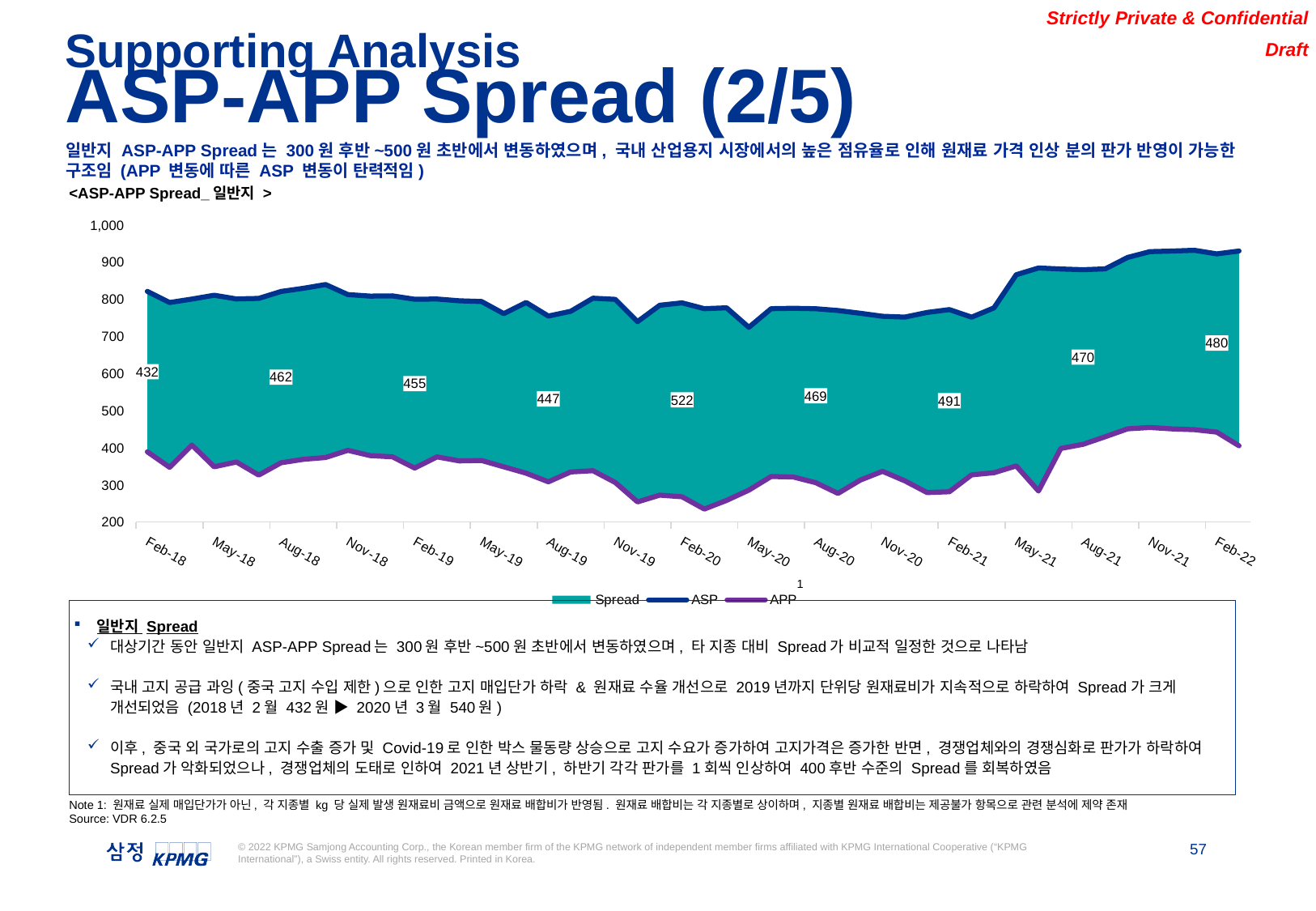

Supporting Analysis
ASP-APP Spread (2/5)
일반지 ASP-APP Spread는 300원 후반~500원 초반에서 변동하였으며, 국내 산업용지 시장에서의 높은 점유율로 인해 원재료 가격 인상 분의 판가 반영이 가능한 구조임 (APP 변동에 따른 ASP 변동이 탄력적임)
<ASP-APP Spread_일반지 >

### Chart

| Category | APP(복사) | Spread | ASP | APP |
|---|---|---|---|---|
| 43159 | 388.7350251524767 | 432.4269415130105 | 821.1619666654872 | 388.7350251524767 |
| 43190 | 347.0049287416465 | 444.11126295057124 | 791.1161916922177 | 347.0049287416465 |
| 43220 | 406.97330114361887 | 393.42725753435275 | 800.4005586779716 | 406.97330114361887 |
| 43251 | 348.4712419785529 | 462.27694113096214 | 810.748183109515 | 348.4712419785529 |
| 43281 | 361.39990167513656 | 439.353004317117 | 800.7529059922535 | 361.39990167513656 |
| 43312 | 326.0787932729279 | 476.14274011012617 | 802.2215333830541 | 326.0787932729279 |
| 43343 | 359.3050420694453 | 461.62244203037136 | 820.9274840998166 | 359.3050420694453 |
| 43373 | 368.56904070301334 | 460.77761245577494 | 829.3466531587883 | 368.56904070301334 |
| 43404 | 373.41672344100084 | 466.11373402147365 | 839.5304574624745 | 373.41672344100084 |
| 43434 | 392.7312580512208 | 419.7448239868518 | 812.4760820380726 | 392.7312580512208 |
| 43465 | 378.5559871322242 | 429.8322456825808 | 808.388232814805 | 378.5559871322242 |
| 43496 | 375.21574875576573 | 433.8161820542148 | 809.0319308099805 | 375.21574875576573 |
| 43524 | 345.1379707453434 | 454.6701638335617 | 799.8081345789051 | 345.1379707453434 |
| 43555 | 375.1709449897868 | 425.37946743627356 | 800.5504124260603 | 375.1709449897868 |
| 43585 | 364.31320323978946 | 431.38334154712584 | 795.6965447869153 | 364.31320323978946 |
| 43616 | 365.43933259681756 | 428.31535209316877 | 793.7546846899863 | 365.43933259681756 |
| 43646 | 348.3416208914414 | 412.79960912409865 | 761.14123001554 | 348.3416208914414 |
| 43677 | 331.22684873677696 | 460.0364949533694 | 791.2633436901464 | 331.22684873677696 |
| 43708 | 308.012184741179 | 446.6992881779877 | 754.7114729191667 | 308.012184741179 |
| 43738 | 334.5553608117648 | 432.81143354658457 | 767.3667943583494 | 334.5553608117648 |
| 43769 | 337.91212622395113 | 464.8448901455742 | 802.7570163695253 | 337.91212622395113 |
| 43799 | 306.22172731499 | 493.35969538907415 | 799.5814227040642 | 306.22172731499 |
| 43830 | 253.87455246017134 | 485.6487380515915 | 739.5232905117629 | 253.87455246017134 |
| 43861 | 272.1379581992596 | 511.6723013181134 | 783.810259517373 | 272.1379581992596 |
| 43890 | 267.7268043296614 | 522.4970715140842 | 790.2238758437455 | 267.7268043296614 |
| 43921 | 234.60046782634697 | 539.9059994388568 | 774.5064672652038 | 234.60046782634697 |
| 43951 | 257.91225597842487 | 518.8716168611654 | 776.7838728395902 | 257.91225597842487 |
| 43982 | 285.55481862867424 | 438.72706032750744 | 724.2818789561817 | 285.55481862867424 |
| 44012 | 322.3634960549783 | 452.14193535974164 | 774.50543141472 | 322.3634960549783 |
| 44043 | 320.94806945420027 | 454.63697989367444 | 775.5850493478747 | 320.94806945420027 |
| 44074 | 305.7060854443601 | 468.66558558427954 | 774.3716710286396 | 305.7060854443601 |
| 44104 | 276.65767609250304 | 492.9046536257979 | 769.5623297183009 | 276.65767609250304 |
| 44135 | 312.65377457339343 | 449.43857173941024 | 762.0923463128037 | 312.65377457339343 |
| 44165 | 336.1711688914396 | 417.84553054174614 | 754.0166994331857 | 336.1711688914396 |
| 44196 | 310.5764836960838 | 441.2544452202764 | 751.8309289163602 | 310.5764836960838 |
| 44227 | 278.9833293889345 | 485.35497797146684 | 764.3383073604014 | 278.9833293889345 |
| 44255 | 281.1608265792452 | 490.8632394281329 | 772.0240660073781 | 281.1608265792452 |
| 44286 | 326.7338529429389 | 424.92100989675674 | 751.6548628396956 | 326.7338529429389 |
| 44316 | 332.51414746050926 | 444.12769540541825 | 776.6418428659275 | 332.51414746050926 |
| 44347 | 350.7811711034573 | 515.2395779004596 | 866.020749003917 | 350.7811711034573 |
| 44377 | 283.302372266138 | 600.7714028377227 | 884.0737751038606 | 283.302372266138 |
| 44408 | 397.7802207081237 | 483.61943005159753 | 881.3996507597212 | 397.7802207081237 |
| 44439 | 409.0774074875194 | 470.4016635006461 | 879.4790709881655 | 409.0774074875194 |
| 44469 | 429.5422443951298 | 452.2682089082803 | 881.8104533034101 | 429.5422443951298 |
| 44500 | 450.7449993554102 | 461.84365616658636 | 912.5886555219965 | 450.7449993554102 |
| 44530 | 454.3775591889011 | 473.7822616306228 | 928.1598208195239 | 454.3775591889011 |
| 44561 | 450.4928135821922 | 479.2394943240248 | 929.732307906217 | 450.4928135821922 |
| 44592 | 448.4898881432291 | 483.31726945610876 | 931.8071575993379 | 448.4898881432291 |
| 44620 | 441.89330473101194 | 480.2454420377474 | 922.1387467687593 | 441.89330473101194 |
| 44651 | 404.98270564938537 | 524.8537868558708 | 929.8364925052562 | 404.98270564938537 |
1
일반지 Spread
대상기간 동안 일반지 ASP-APP Spread는 300원 후반~500원 초반에서 변동하였으며, 타 지종 대비 Spread가 비교적 일정한 것으로 나타남

국내 고지 공급 과잉(중국 고지 수입 제한)으로 인한 고지 매입단가 하락 & 원재료 수율 개선으로 2019년까지 단위당 원재료비가 지속적으로 하락하여 Spread가 크게 개선되었음 (2018년 2월 432원 ▶ 2020년 3월 540원)

이후, 중국 외 국가로의 고지 수출 증가 및 Covid-19로 인한 박스 물동량 상승으로 고지 수요가 증가하여 고지가격은 증가한 반면, 경쟁업체와의 경쟁심화로 판가가 하락하여 Spread가 악화되었으나, 경쟁업체의 도태로 인하여 2021년 상반기, 하반기 각각 판가를 1회씩 인상하여 400후반 수준의 Spread를 회복하였음
Note 1: 원재료 실제 매입단가가 아닌, 각 지종별 kg 당 실제 발생 원재료비 금액으로 원재료 배합비가 반영됨. 원재료 배합비는 각 지종별로 상이하며, 지종별 원재료 배합비는 제공불가 항목으로 관련 분석에 제약 존재
Source: VDR 6.2.5